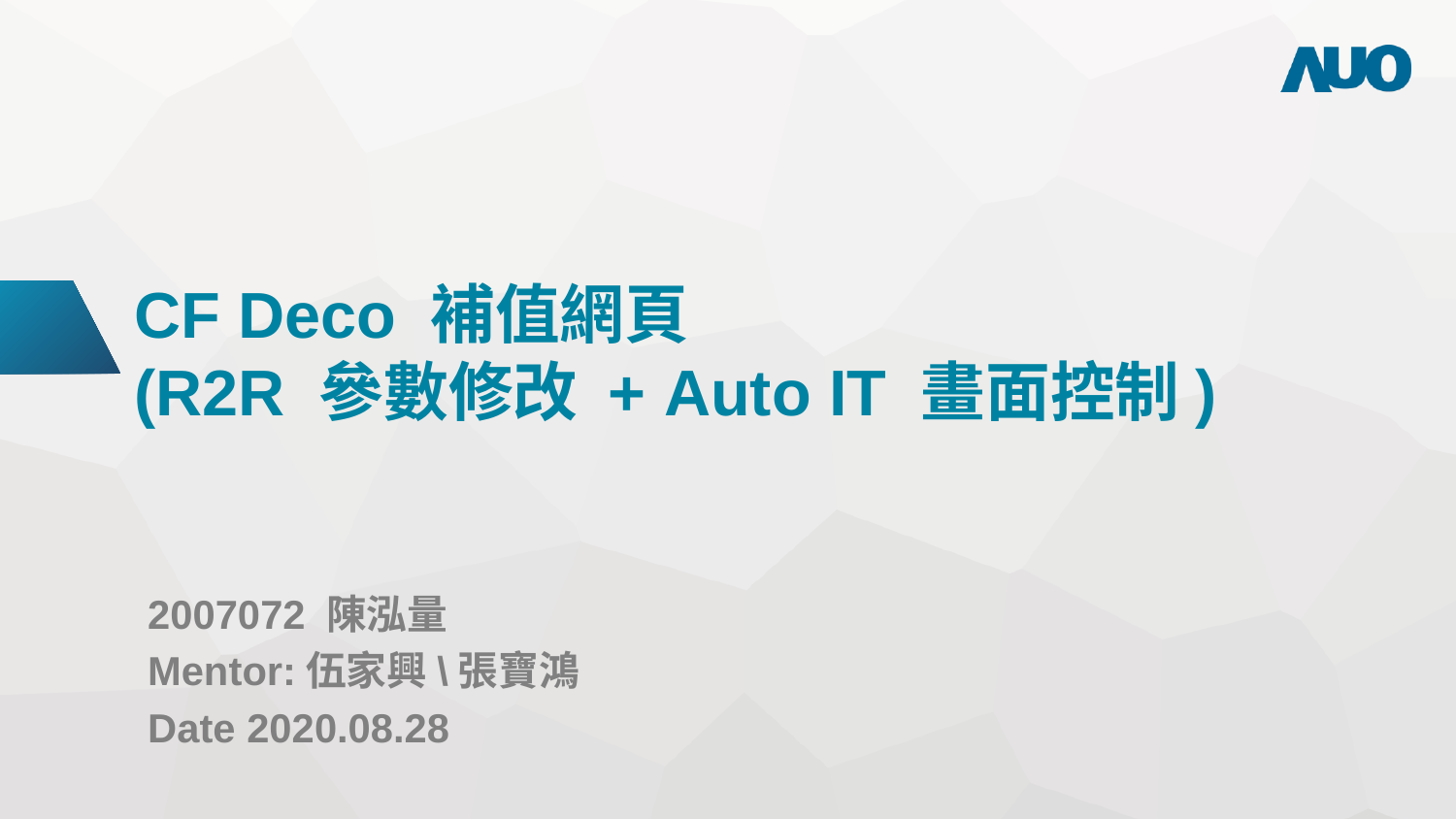

# CF Deco 補值網頁 (R2R 參數修改 + Auto IT 畫面控制)
2007072 陳泓量
Mentor:伍家興\張寶鴻
Date 2020.08.28